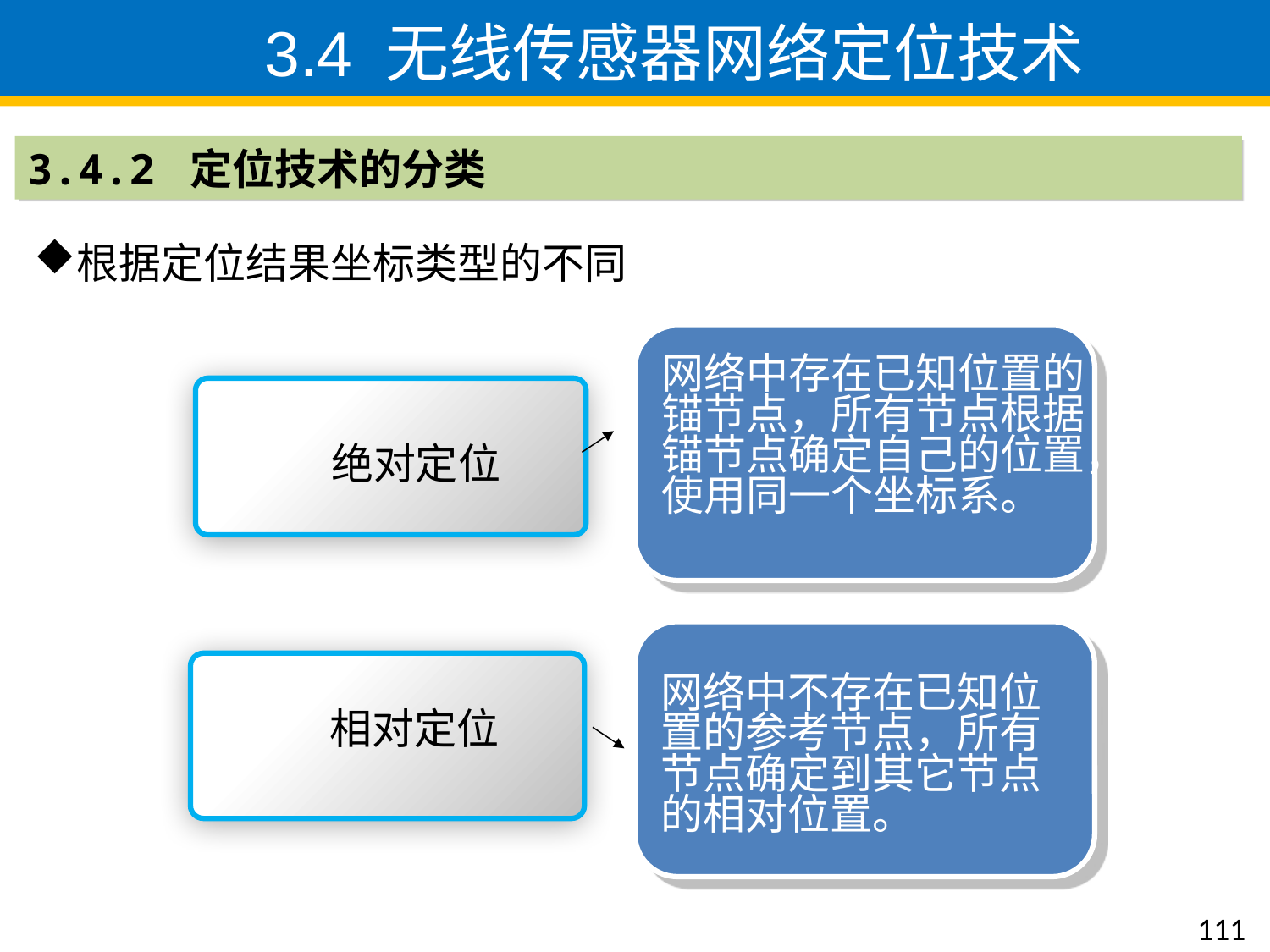

3.4 无线传感器网络定位技术

3.4.2 定位技术的分类
根据定位结果坐标类型的不同

网络中存在已知位置的锚节点，所有节点根据锚节点确定自己的位置，使用同一个坐标系。

绝对定位

网络中不存在已知位置的参考节点，所有节点确定到其它节点的相对位置。

相对定位

111